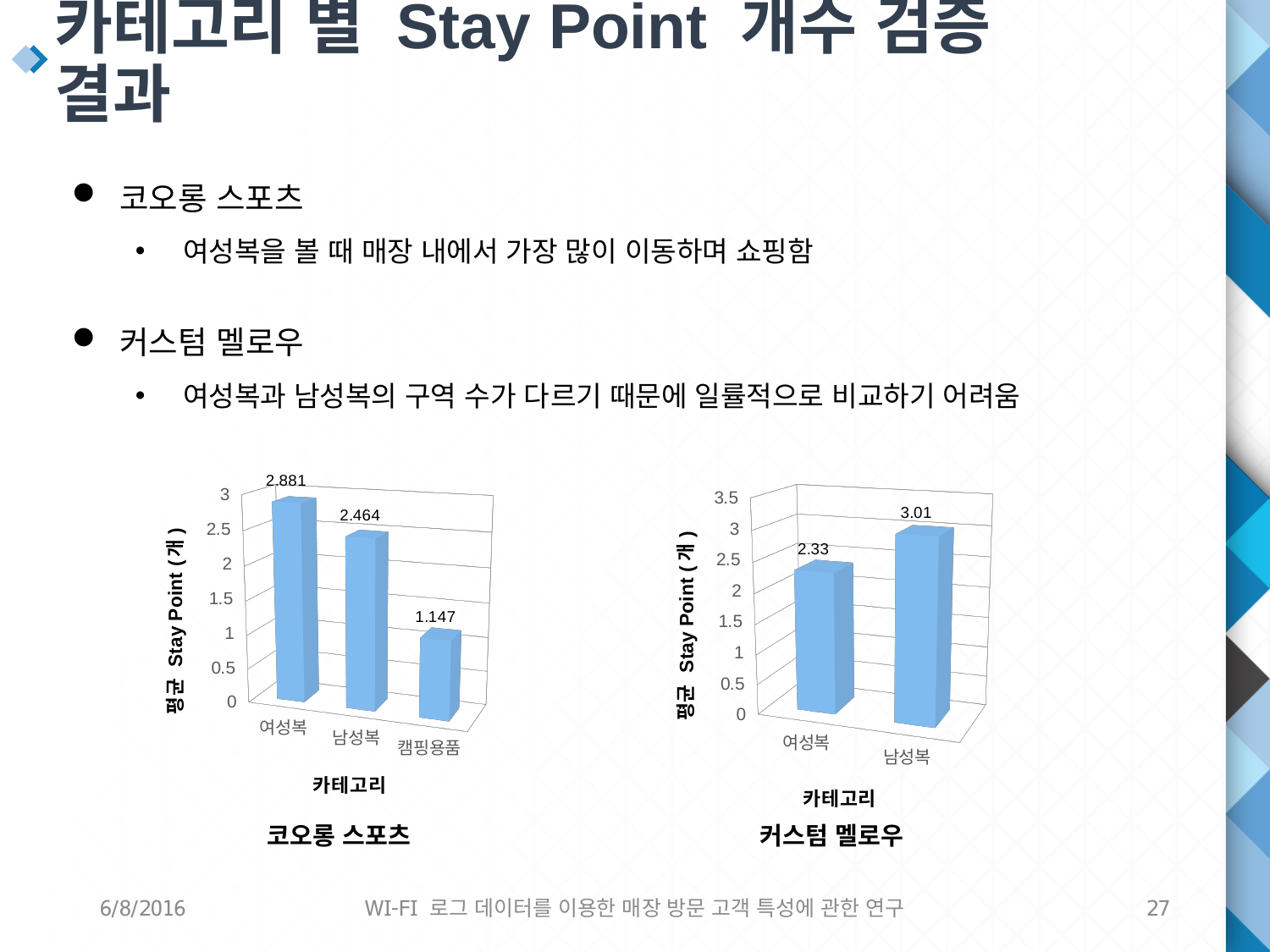

카테고리 별 Stay Point 개수 검증 결과

코오롱 스포츠
여성복을 볼 때 매장 내에서 가장 많이 이동하며 쇼핑함

커스텀 멜로우
여성복과 남성복의 구역 수가 다르기 때문에 일률적으로 비교하기 어려움

[unsupported chart]

[unsupported chart]

코오롱 스포츠
커스텀 멜로우
6/8/2016
WI-FI 로그 데이터를 이용한 매장 방문 고객 특성에 관한 연구
27